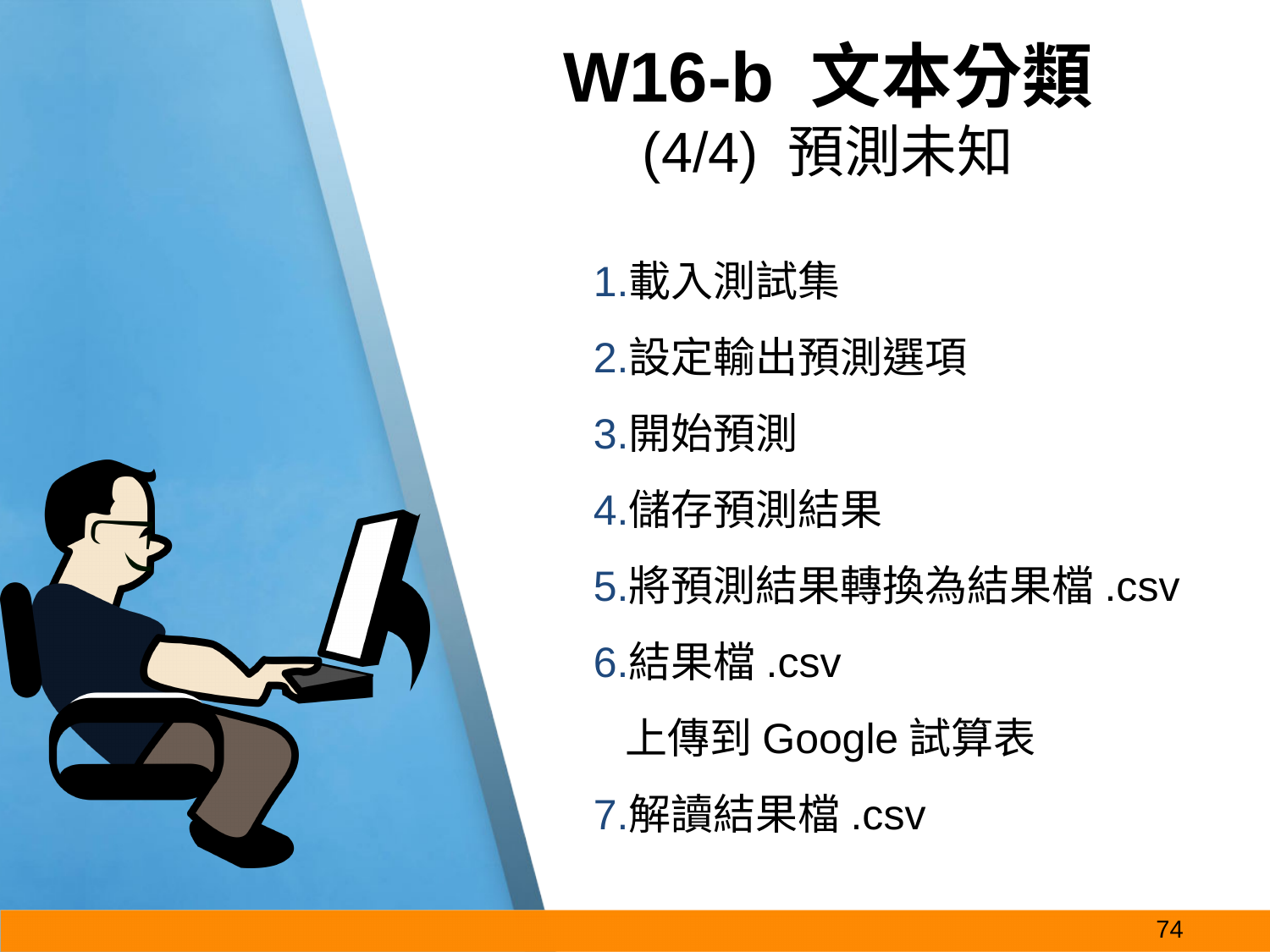

# W16-b 文本分類
(4/4) 預測未知
載入測試集
設定輸出預測選項
開始預測
儲存預測結果
將預測結果轉換為結果檔.csv
結果檔.csv
上傳到Google試算表
解讀結果檔.csv
74